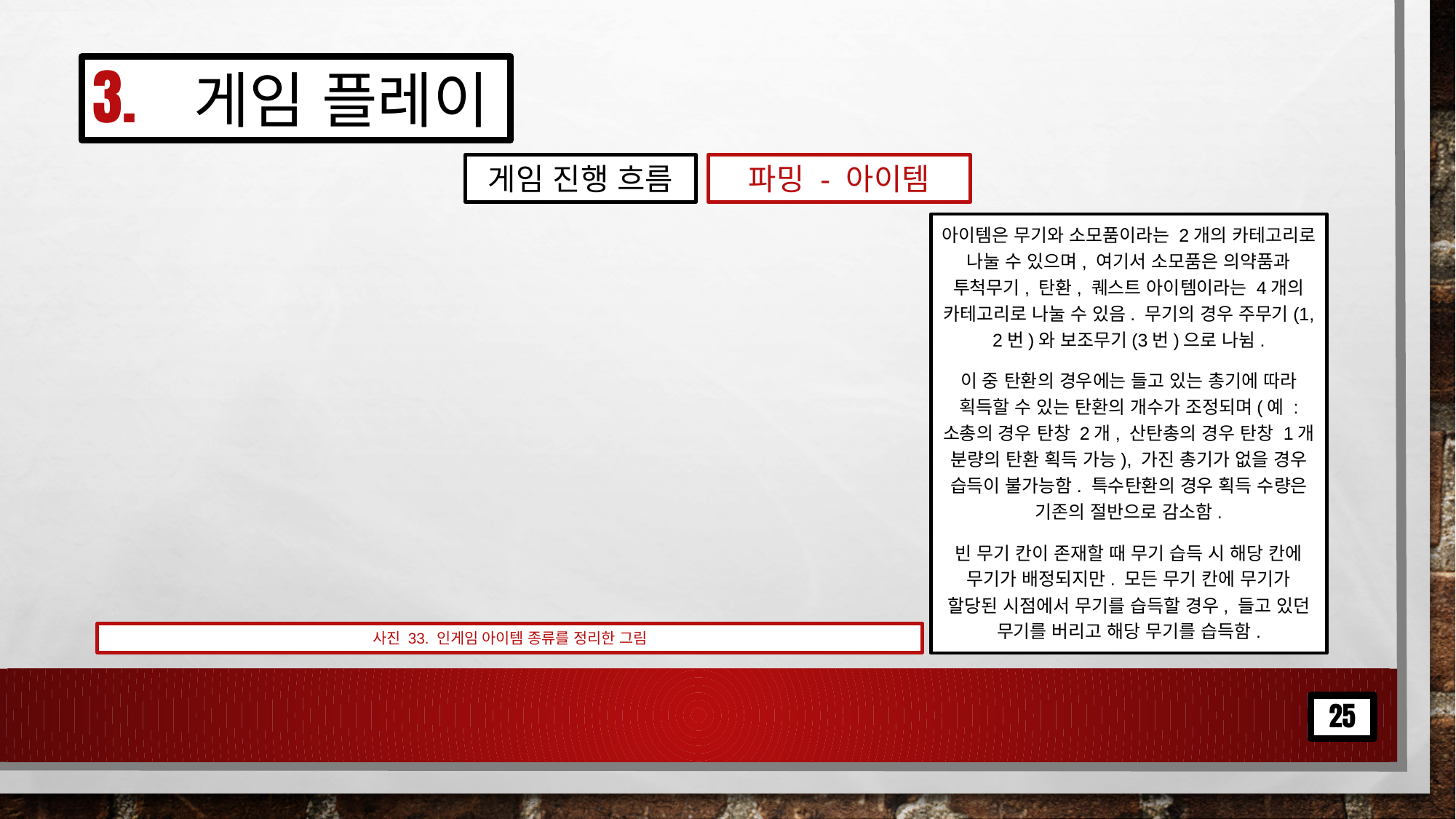

3.   게임 플레이
게임 진행 흐름
파밍 - 아이템
아이템은 무기와 소모품이라는 2개의 카테고리로 나눌 수 있으며, 여기서 소모품은 의약품과 투척무기, 탄환, 퀘스트 아이템이라는 4개의 카테고리로 나눌 수 있음. 무기의 경우 주무기(1, 2번)와 보조무기(3번)으로 나뉨.
이 중 탄환의 경우에는 들고 있는 총기에 따라 획득할 수 있는 탄환의 개수가 조정되며(예 : 소총의 경우 탄창 2개, 산탄총의 경우 탄창 1개 분량의 탄환 획득 가능), 가진 총기가 없을 경우 습득이 불가능함. 특수탄환의 경우 획득 수량은 기존의 절반으로 감소함.
빈 무기 칸이 존재할 때 무기 습득 시 해당 칸에 무기가 배정되지만. 모든 무기 칸에 무기가 할당된 시점에서 무기를 습득할 경우, 들고 있던 무기를 버리고 해당 무기를 습득함.
사진 33. 인게임 아이템 종류를 정리한 그림
25